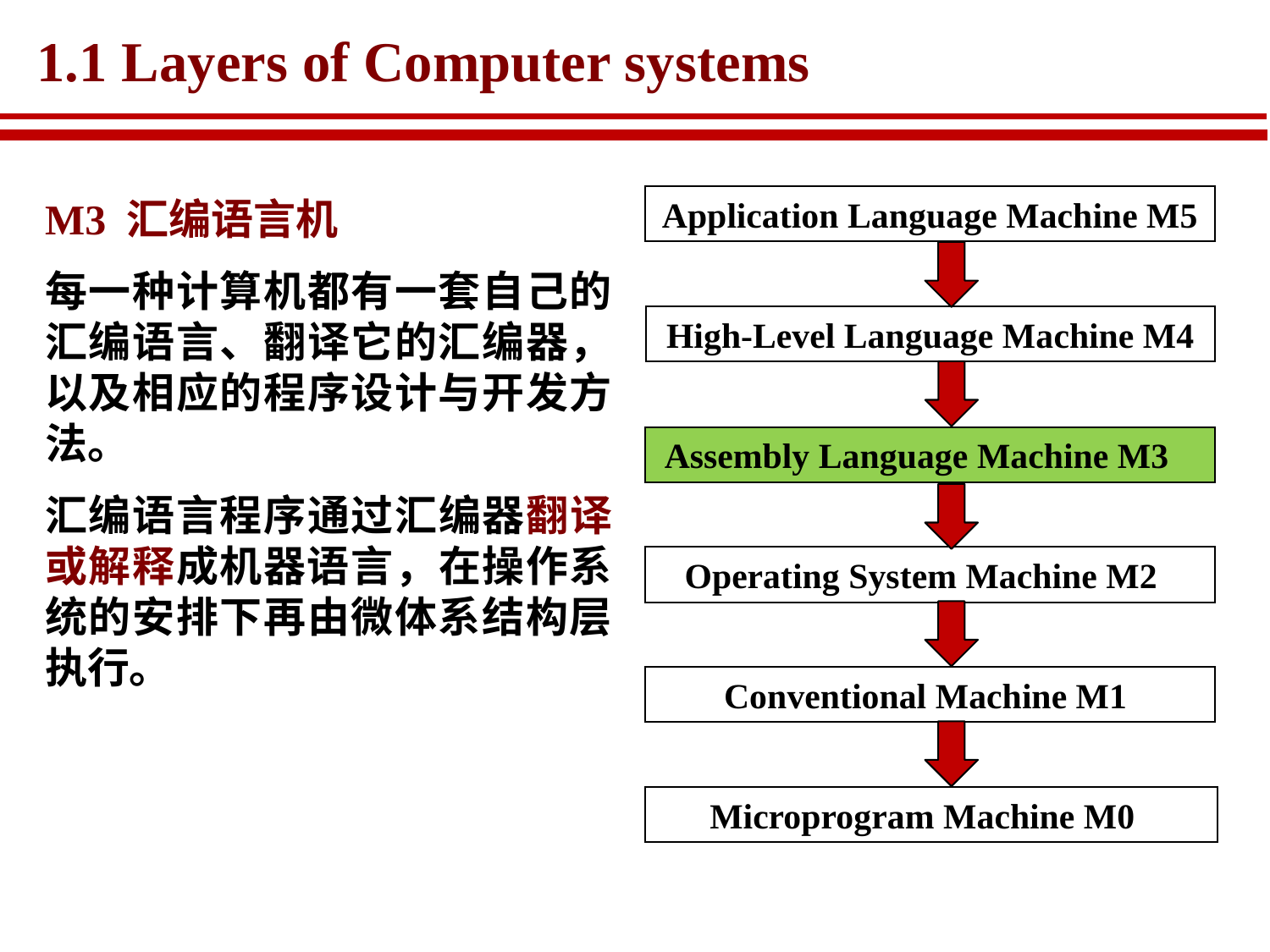

# 1.1 Layers of Computer systems
M3 汇编语言机
每一种计算机都有一套自己的汇编语言、翻译它的汇编器，以及相应的程序设计与开发方法。
汇编语言程序通过汇编器翻译或解释成机器语言，在操作系统的安排下再由微体系结构层执行。
Application Language Machine M5

High-Level Language Machine M4

Assembly Language Machine M3

Operating System Machine M2

Conventional Machine M1

Microprogram Machine M0